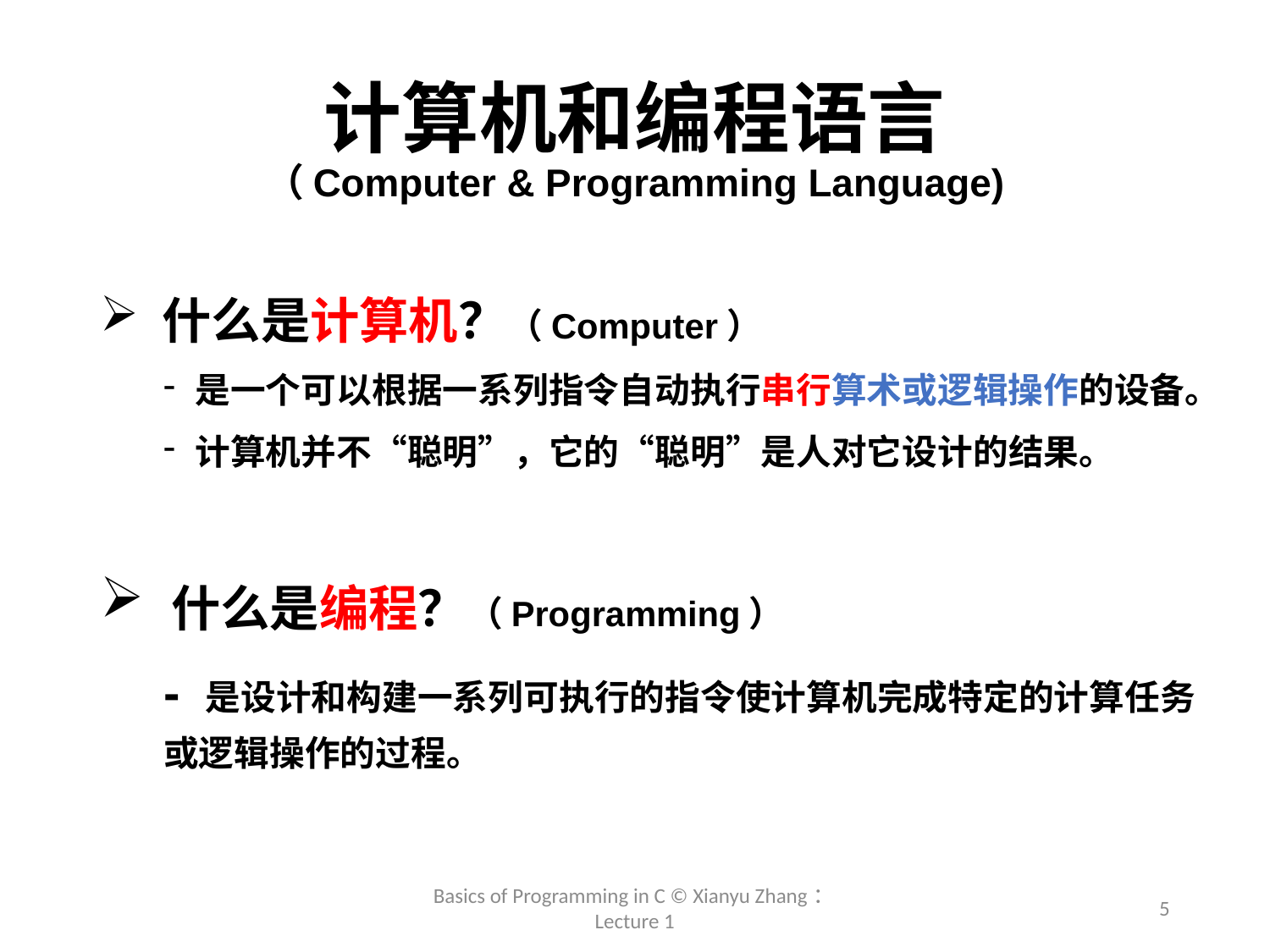

# 计算机和编程语言 （Computer & Programming Language)
 什么是计算机？（Computer）
是一个可以根据一系列指令自动执行串行算术或逻辑操作的设备。
计算机并不“聪明”，它的“聪明”是人对它设计的结果。

 什么是编程？（Programming）
- 是设计和构建一系列可执行的指令使计算机完成特定的计算任务或逻辑操作的过程。
Basics of Programming in C © Xianyu Zhang：Lecture 1
5